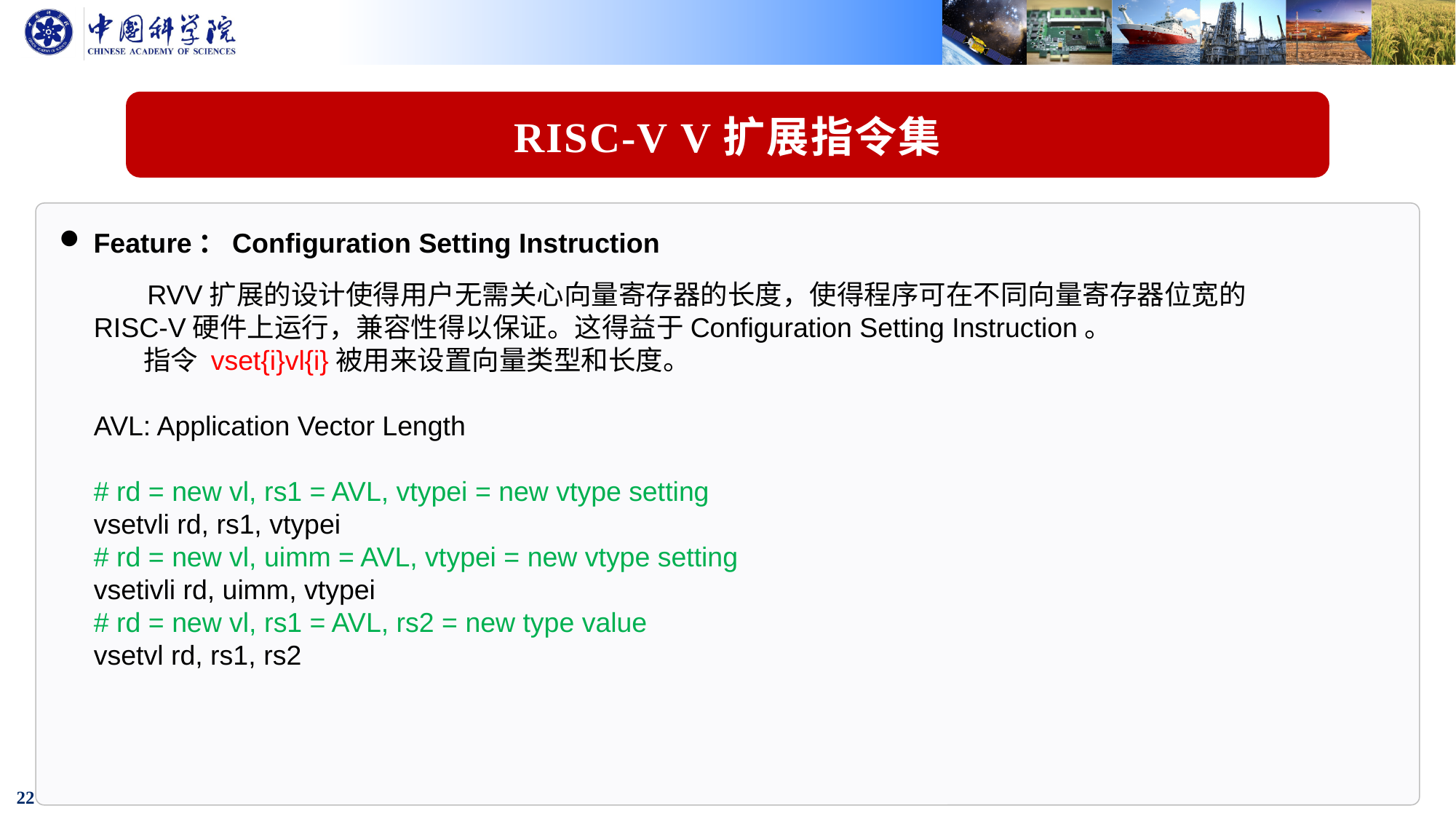

RISC-V V扩展指令集

Feature：Configuration Setting Instruction

       RVV扩展的设计使得用户无需关心向量寄存器的长度，使得程序可在不同向量寄存器位宽的RISC-V硬件上运行，兼容性得以保证。这得益于Configuration Setting Instruction。
       指令 vset{i}vl{i}被用来设置向量类型和长度。

AVL: Application Vector Length

# rd = new vl, rs1 = AVL, vtypei = new vtype setting
vsetvli rd, rs1, vtypei
# rd = new vl, uimm = AVL, vtypei = new vtype setting
vsetivli rd, uimm, vtypei
# rd = new vl, rs1 = AVL, rs2 = new type value
vsetvl rd, rs1, rs2